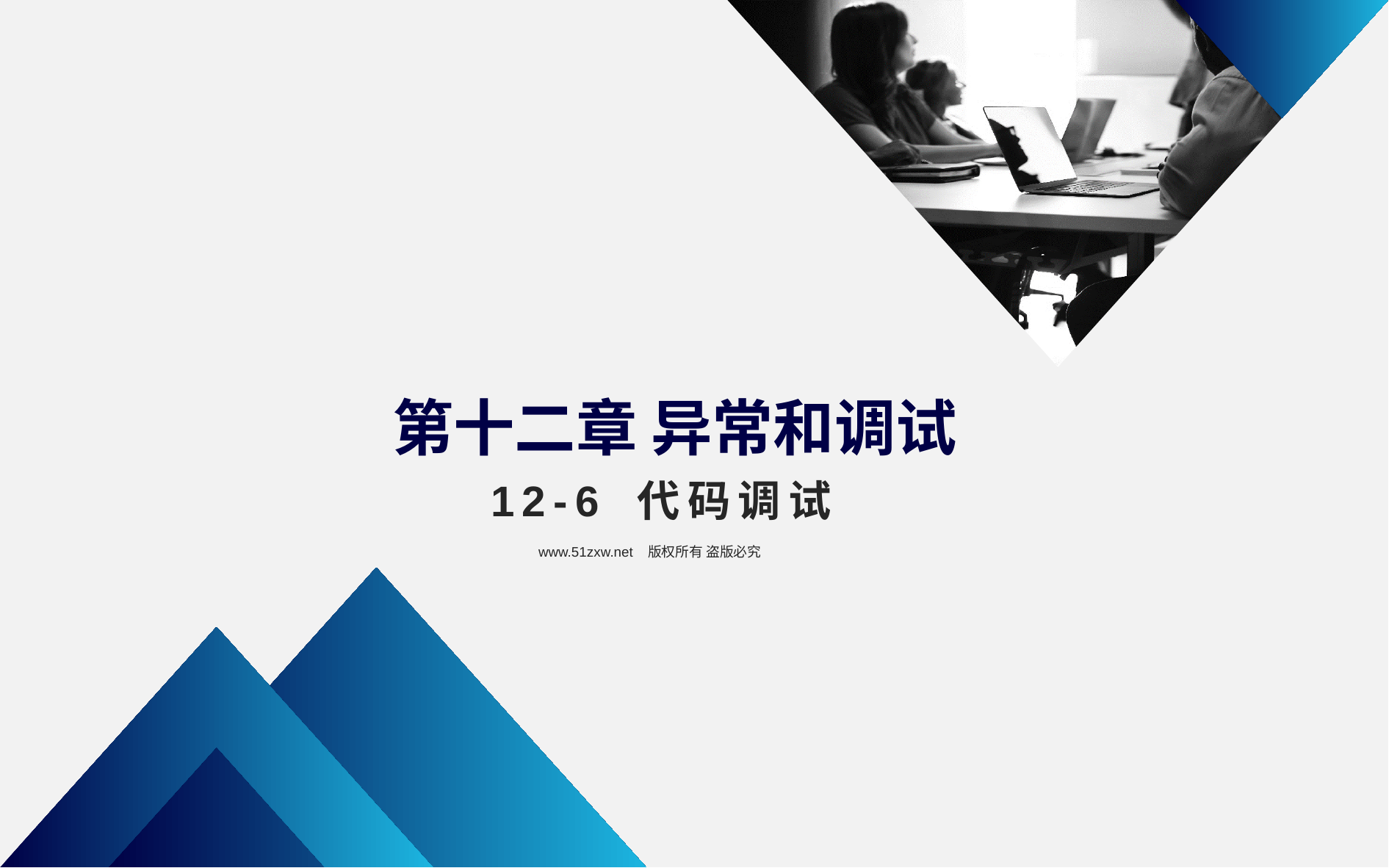

第十二章 异常和调试
12-6 代码调试
www.51zxw.net   版权所有 盗版必究